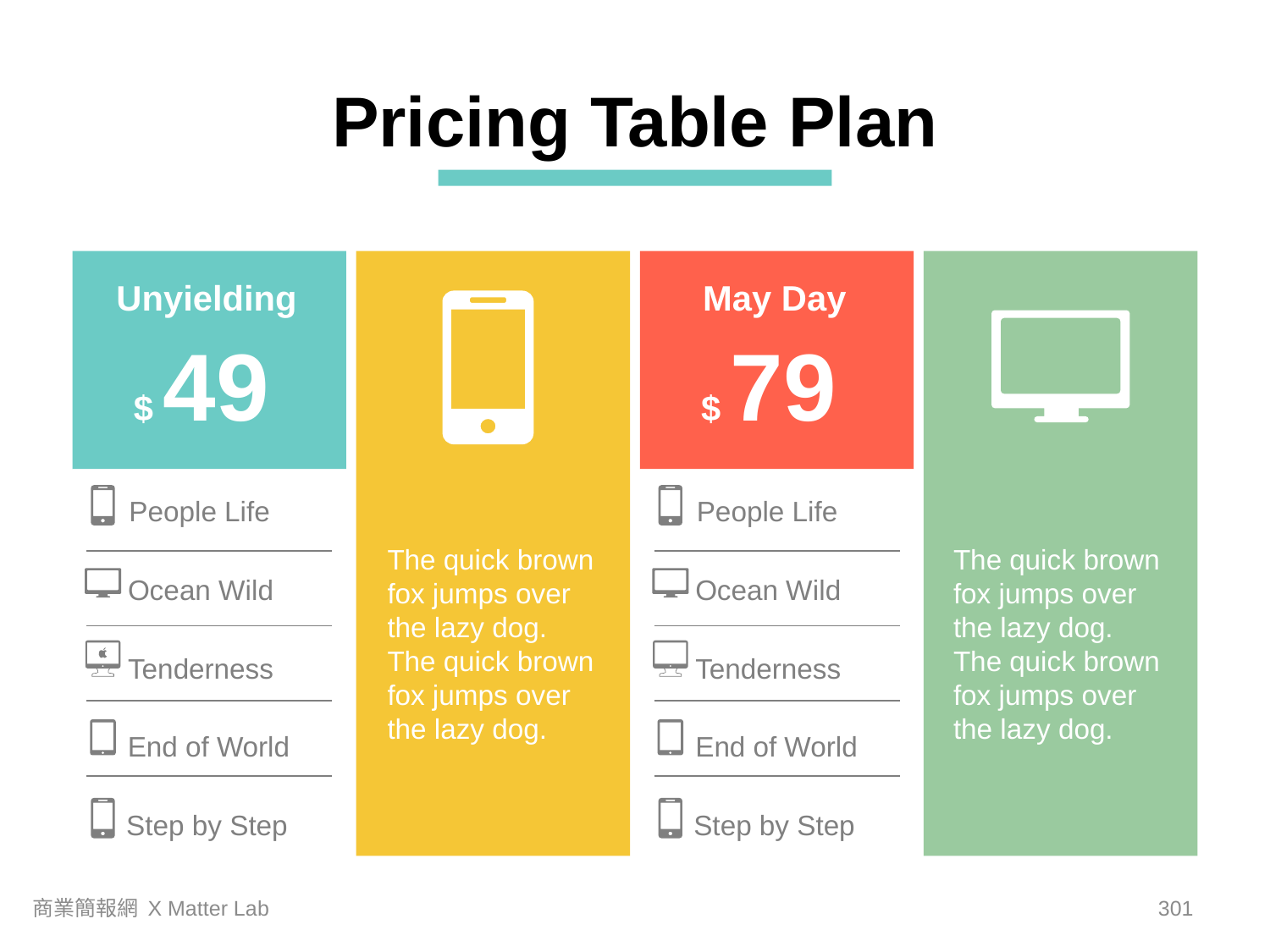

Pricing Table Plan

Unyielding
May Day

$ 49
$ 79

People Life
People Life

The quick brown fox jumps over the lazy dog. The quick brown fox jumps over the lazy dog.
The quick brown fox jumps over the lazy dog. The quick brown fox jumps over the lazy dog.
Ocean Wild
Ocean Wild

Tenderness
Tenderness

End of World
End of World

Step by Step
Step by Step

商業簡報網 X Matter Lab
301